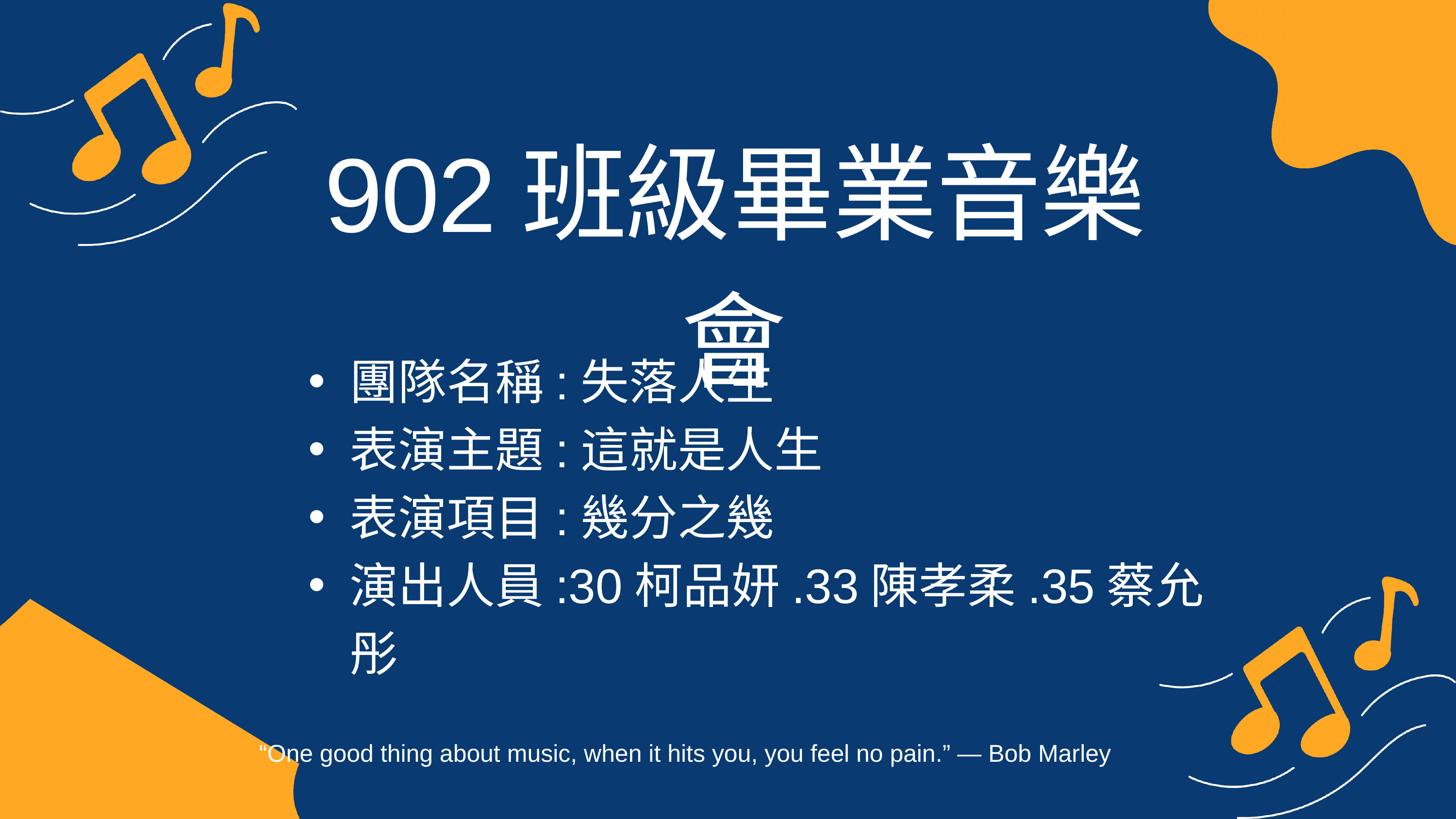

902班級畢業音樂會
團隊名稱:失落人生
表演主題:這就是人生
表演項目:幾分之幾
演出人員:30柯品妍.33陳孝柔.35蔡允彤

“One good thing about music, when it hits you, you feel no pain.” — Bob Marley